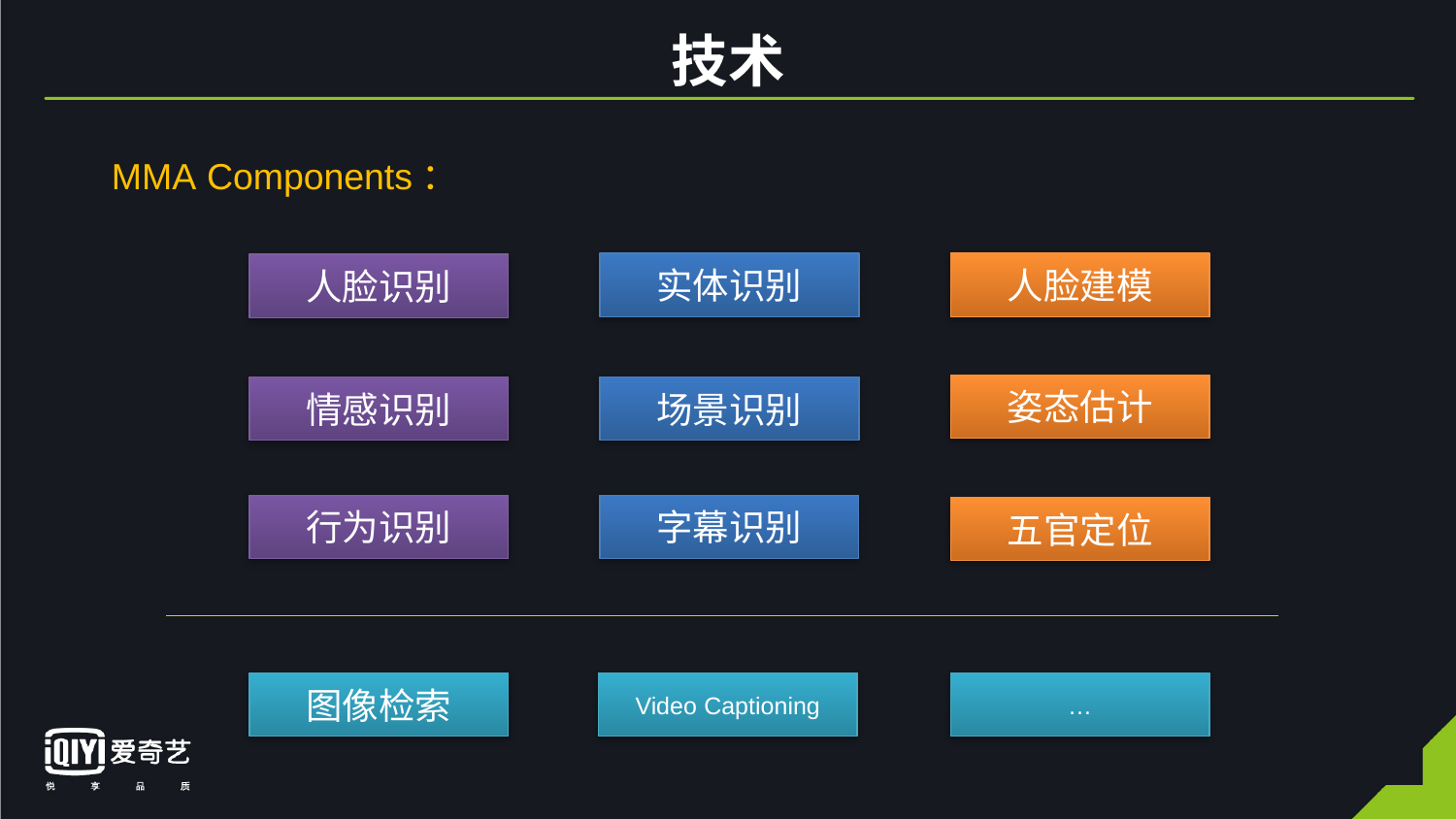

# 技术
MMA Components：
人脸建模
实体识别
人脸识别
姿态估计
情感识别
场景识别
字幕识别
行为识别
五官定位
…
图像检索
Video Captioning